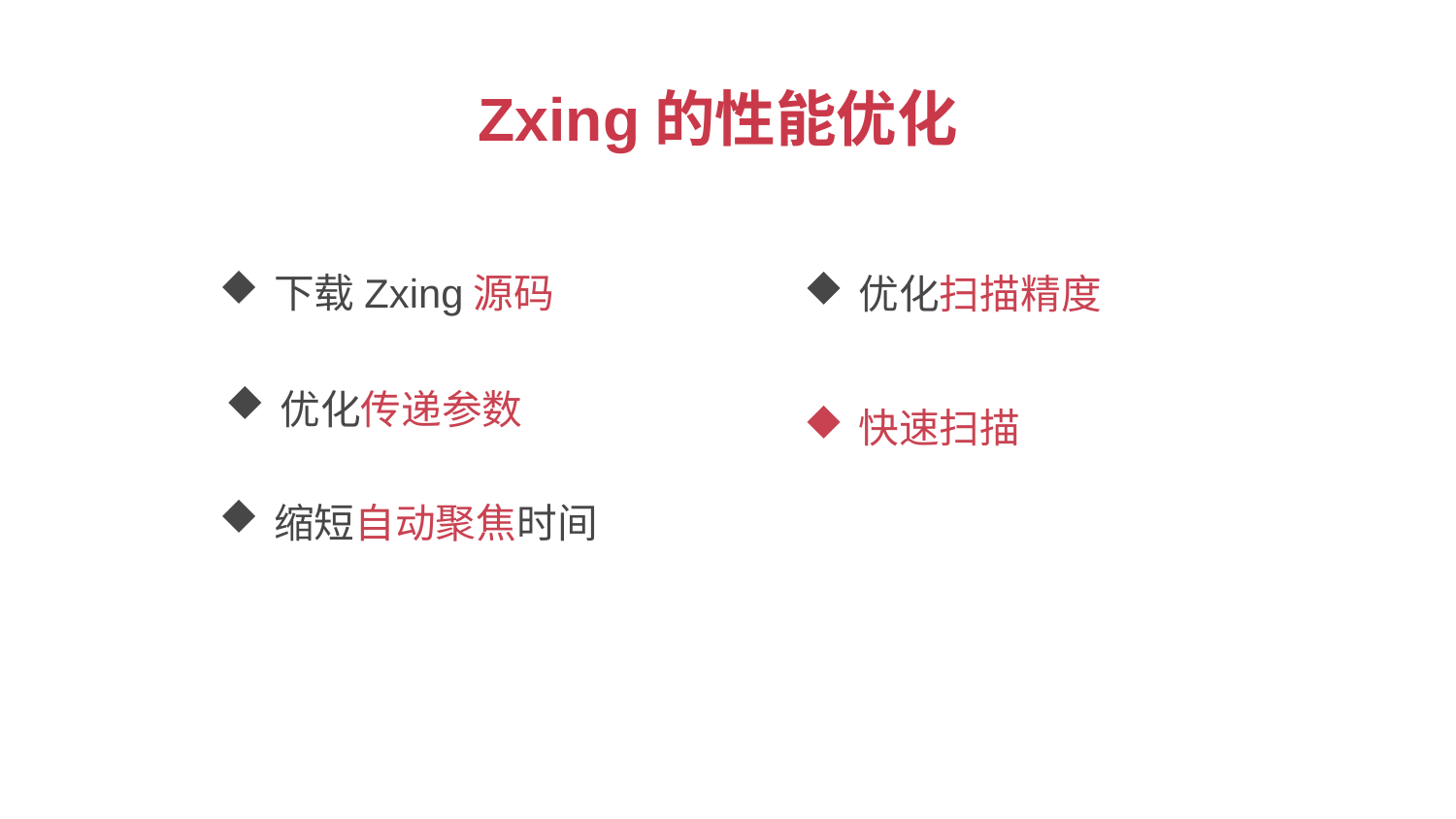

Zxing的性能优化
下载Zxing源码
优化扫描精度
优化传递参数
快速扫描
缩短自动聚焦时间